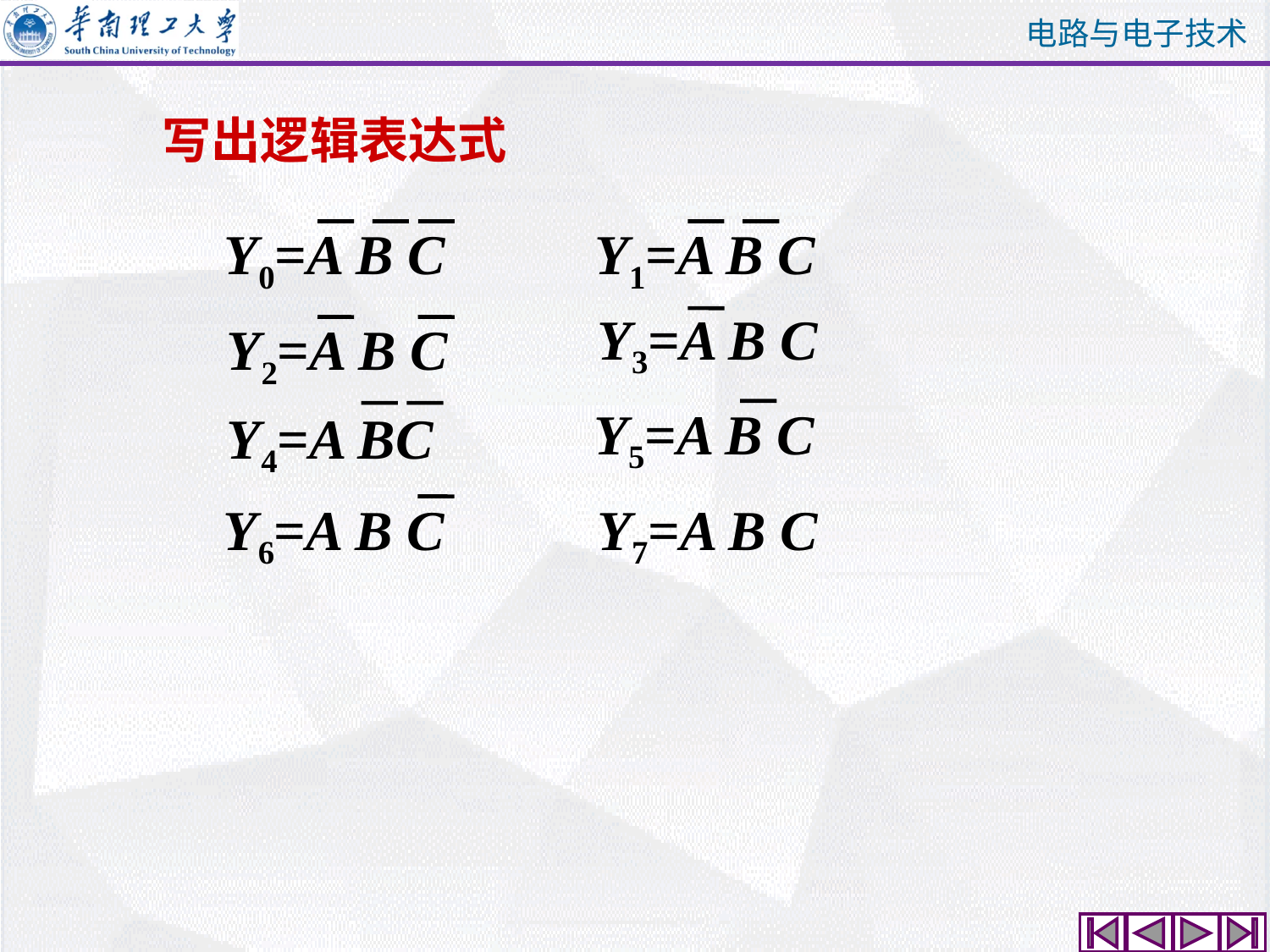

写出逻辑表达式
Y0=A B C
Y1=A B C

Y3=A B C

Y2=A B C

Y5=A B C

Y4=A BC

Y6=A B C

Y7=A B C